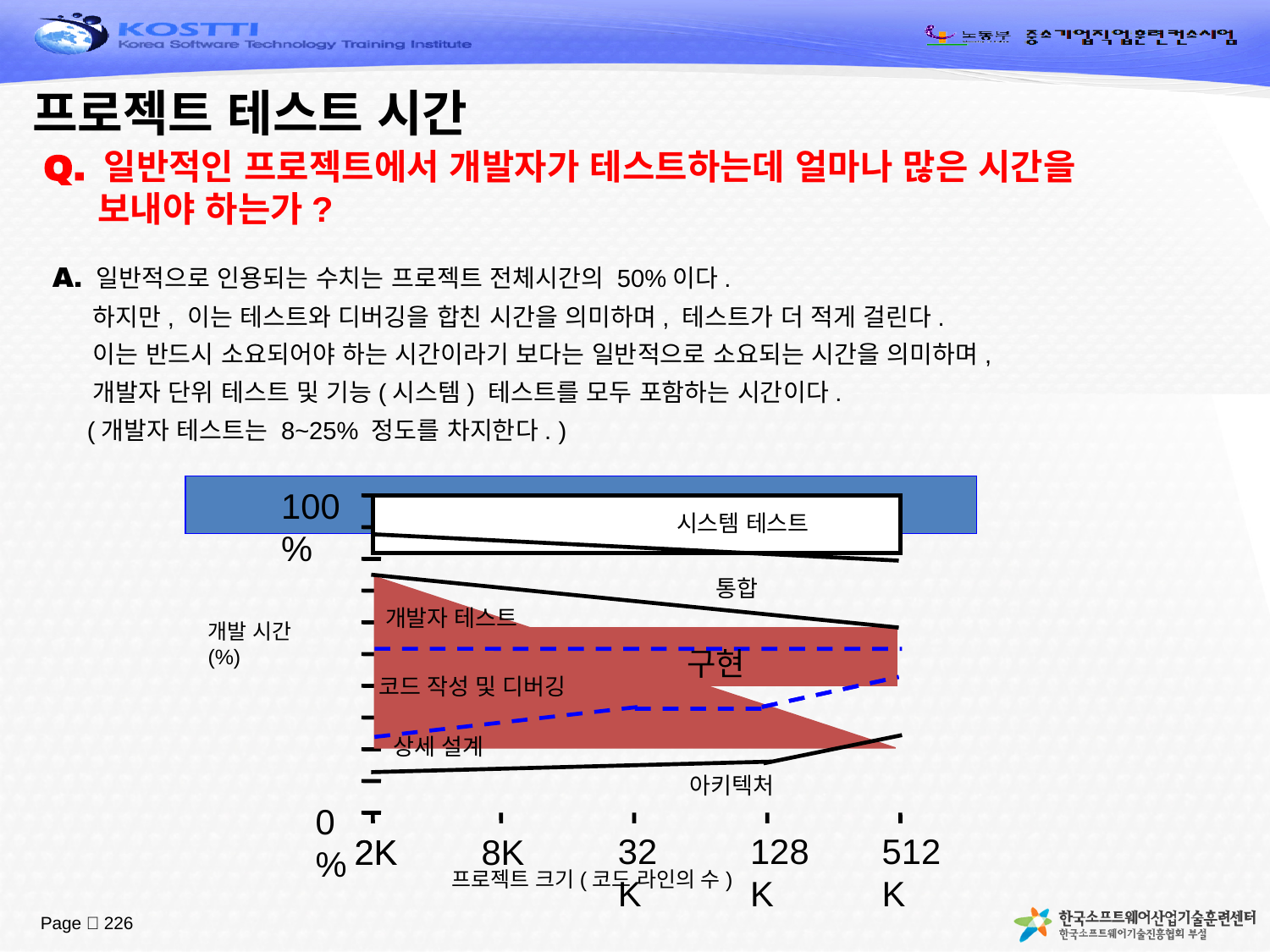

# 프로젝트 테스트 시간
Q. 일반적인 프로젝트에서 개발자가 테스트하는데 얼마나 많은 시간을 보내야 하는가?
A. 일반적으로 인용되는 수치는 프로젝트 전체시간의 50%이다.
     하지만, 이는 테스트와 디버깅을 합친 시간을 의미하며, 테스트가 더 적게 걸린다.
     이는 반드시 소요되어야 하는 시간이라기 보다는 일반적으로 소요되는 시간을 의미하며,
     개발자 단위 테스트 및 기능(시스템) 테스트를 모두 포함하는 시간이다.
     (개발자 테스트는 8~25% 정도를 차지한다. )

100%

개발 시간(%)
0%
2K
2K
8K
32K
128K
512K
프로젝트 크기(코드 라인의 수)
시스템 테스트

통합
개발자 테스트
구현
코드 작성 및 디버깅

상세 설계
아키텍처